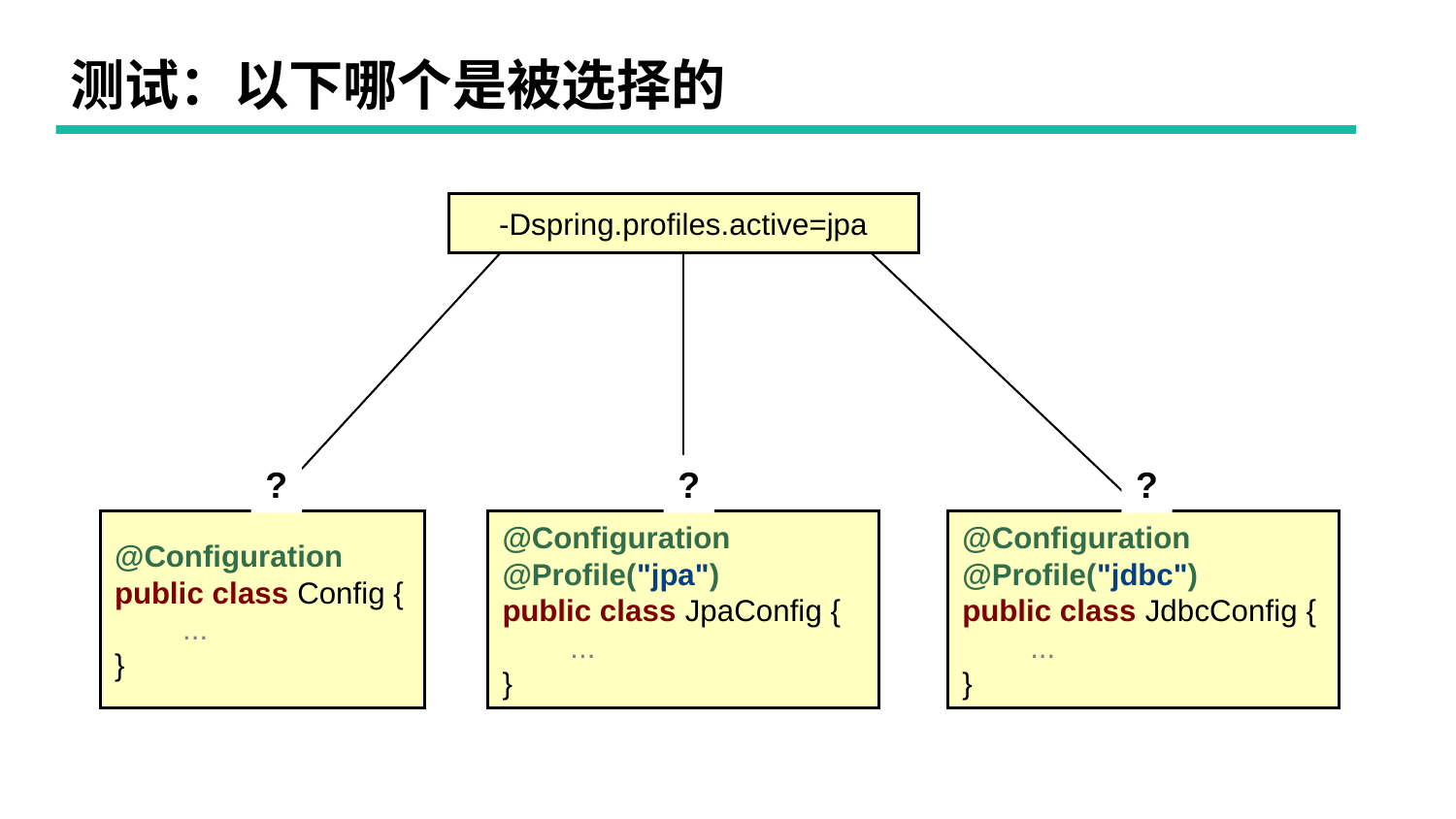

# 测试：以下哪个是被选择的
-Dspring.profiles.active=jpa
?
?
?
@Configuration
public class Config {
        ...
}
@Configuration
@Profile("jpa")
public class JpaConfig {
        ...
}
@Configuration
@Profile("jdbc")
public class JdbcConfig {
        ...
}